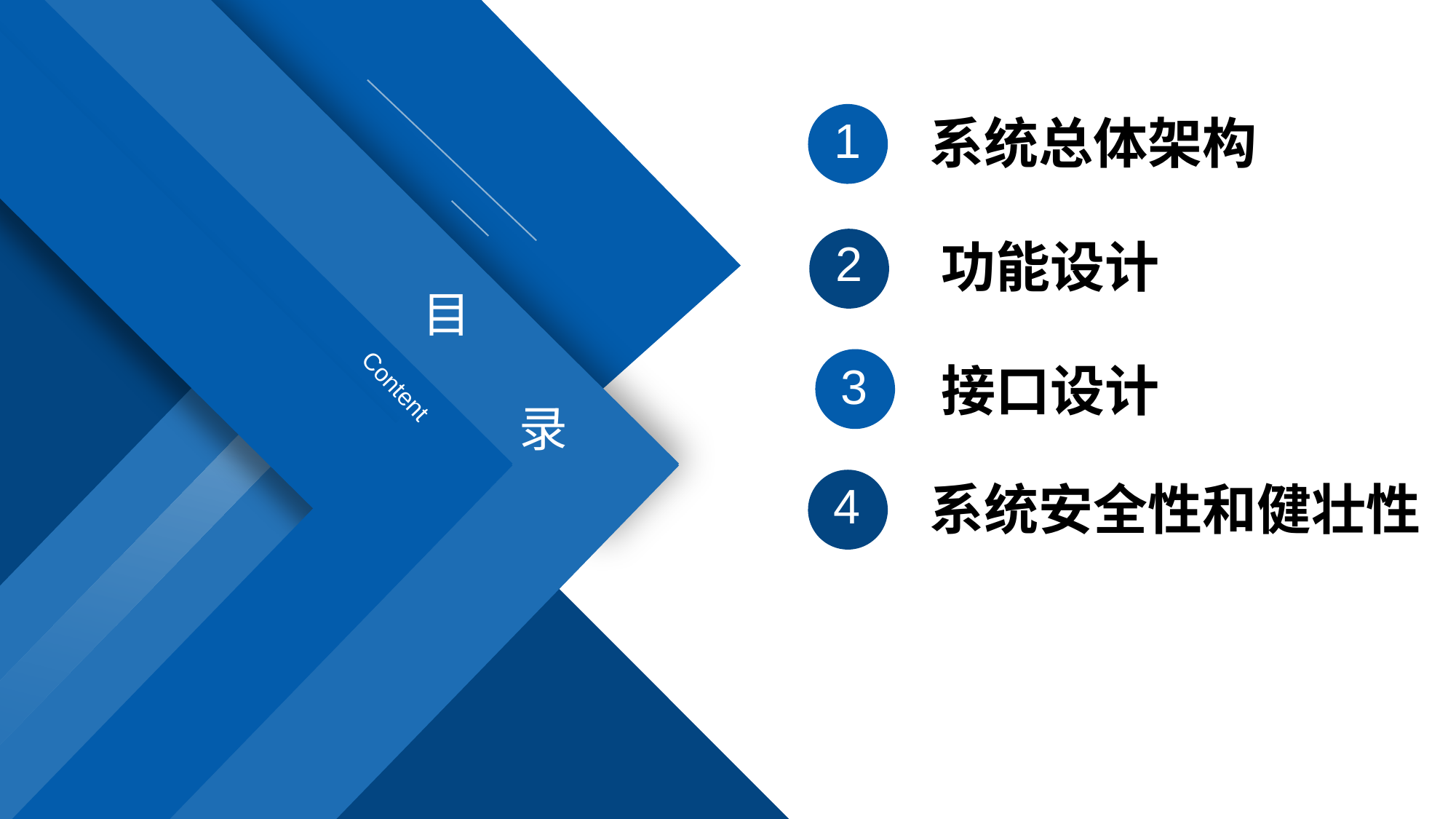

系统总体架构

1

2

功能设计

目
录

3
接口设计
Content

4
系统安全性和健壮性